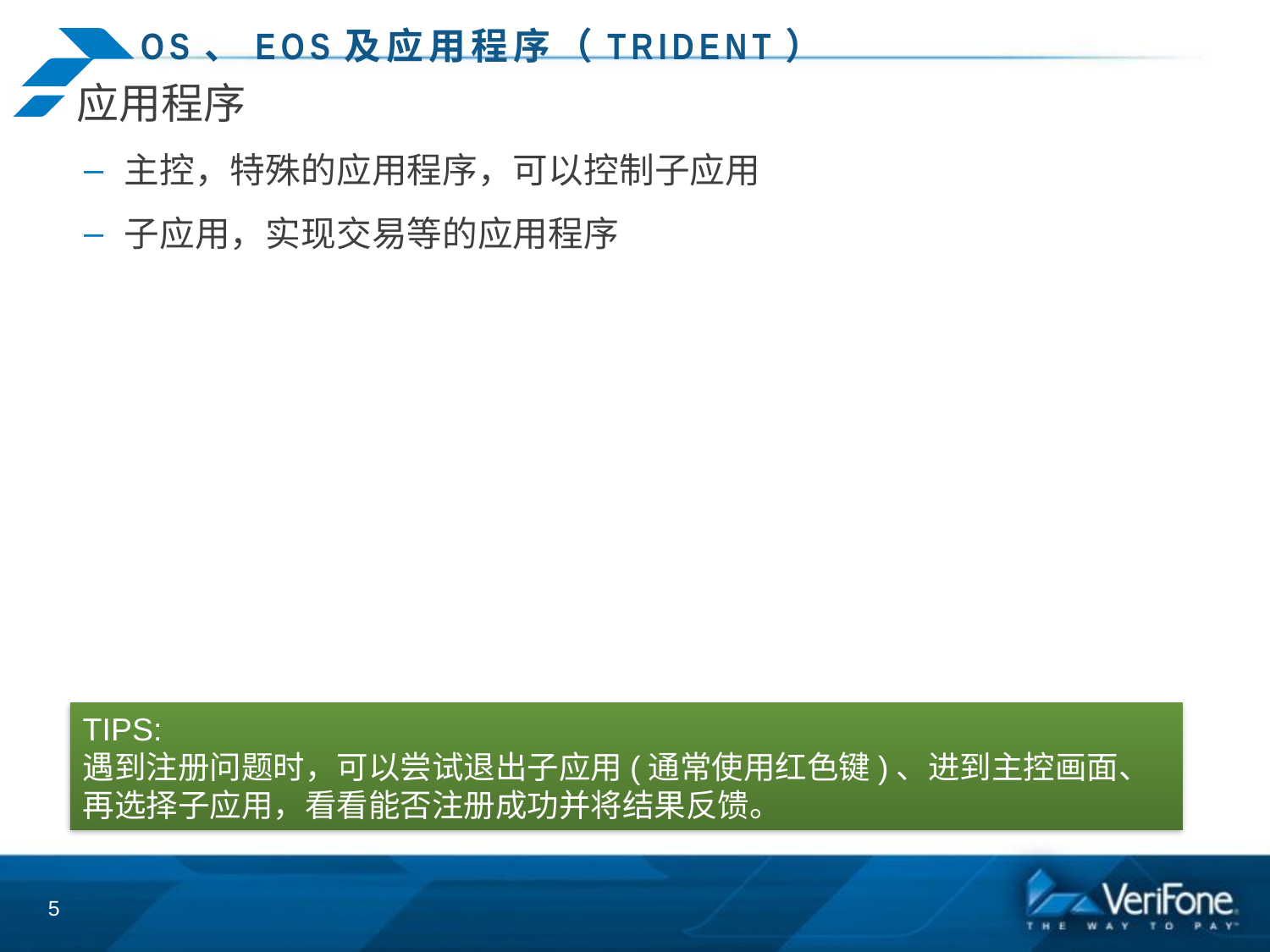

# OS、EOS及应用程序（Trident）
应用程序
主控，特殊的应用程序，可以控制子应用
子应用，实现交易等的应用程序
TIPS:
遇到注册问题时，可以尝试退出子应用(通常使用红色键)、进到主控画面、再选择子应用，看看能否注册成功并将结果反馈。
5